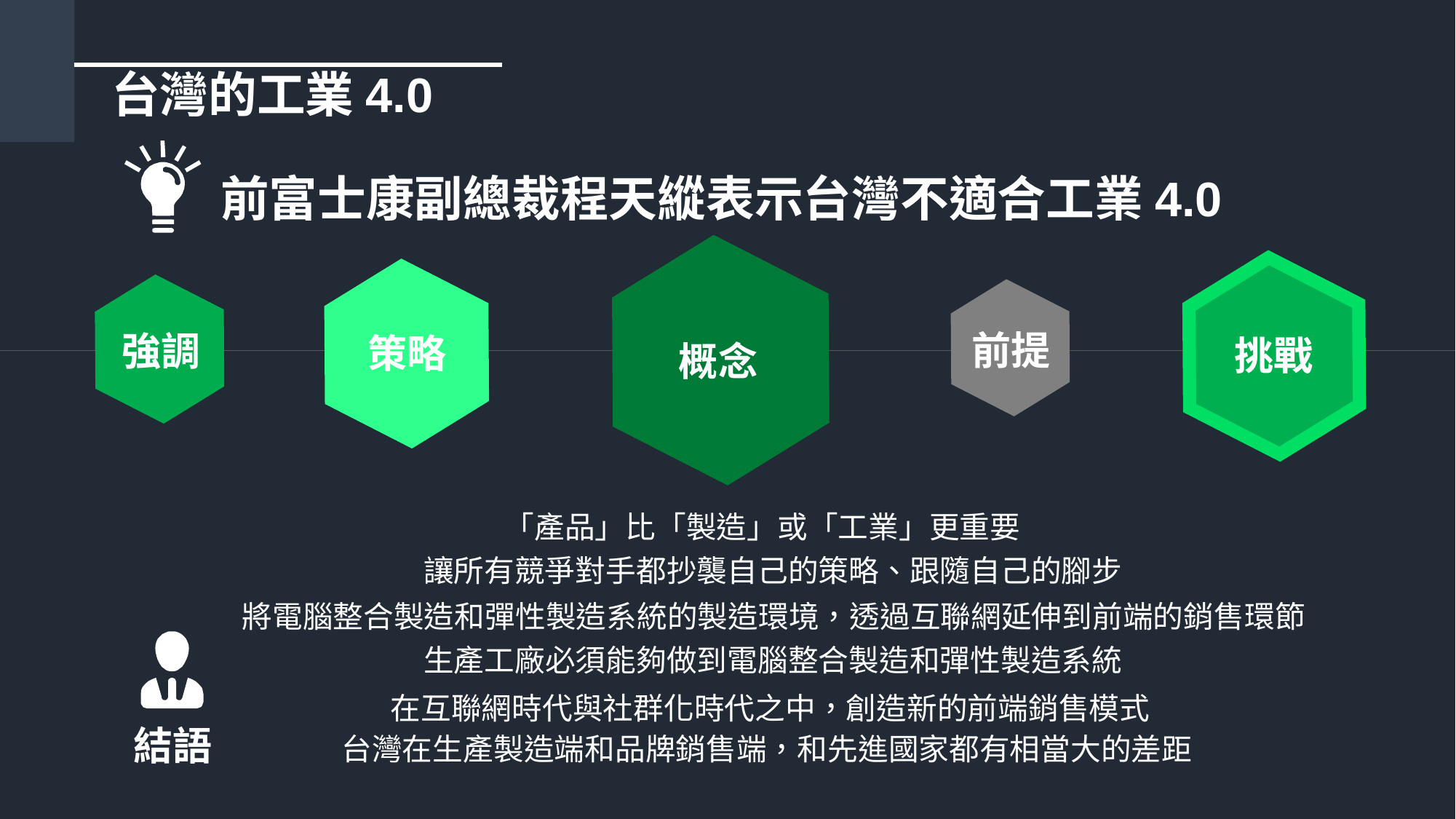

# 台灣的工業4.0 前富士康副總裁程天縱表示台灣不適合工業4.0

前提
強調
策略
挑戰
概念
	「產品」比「製造」或「工業」更重要
	讓所有競爭對手都抄襲自己的策略、跟隨自己的腳步
	將電腦整合製造和彈性製造系統的製造環境，透過互聯網延伸到前端的銷售環節
	生產工廠必須能夠做到電腦整合製造和彈性製造系統

	在互聯網時代與社群化時代之中，創造新的前端銷售模式
	台灣在生產製造端和品牌銷售端，和先進國家都有相當大的差距
結語